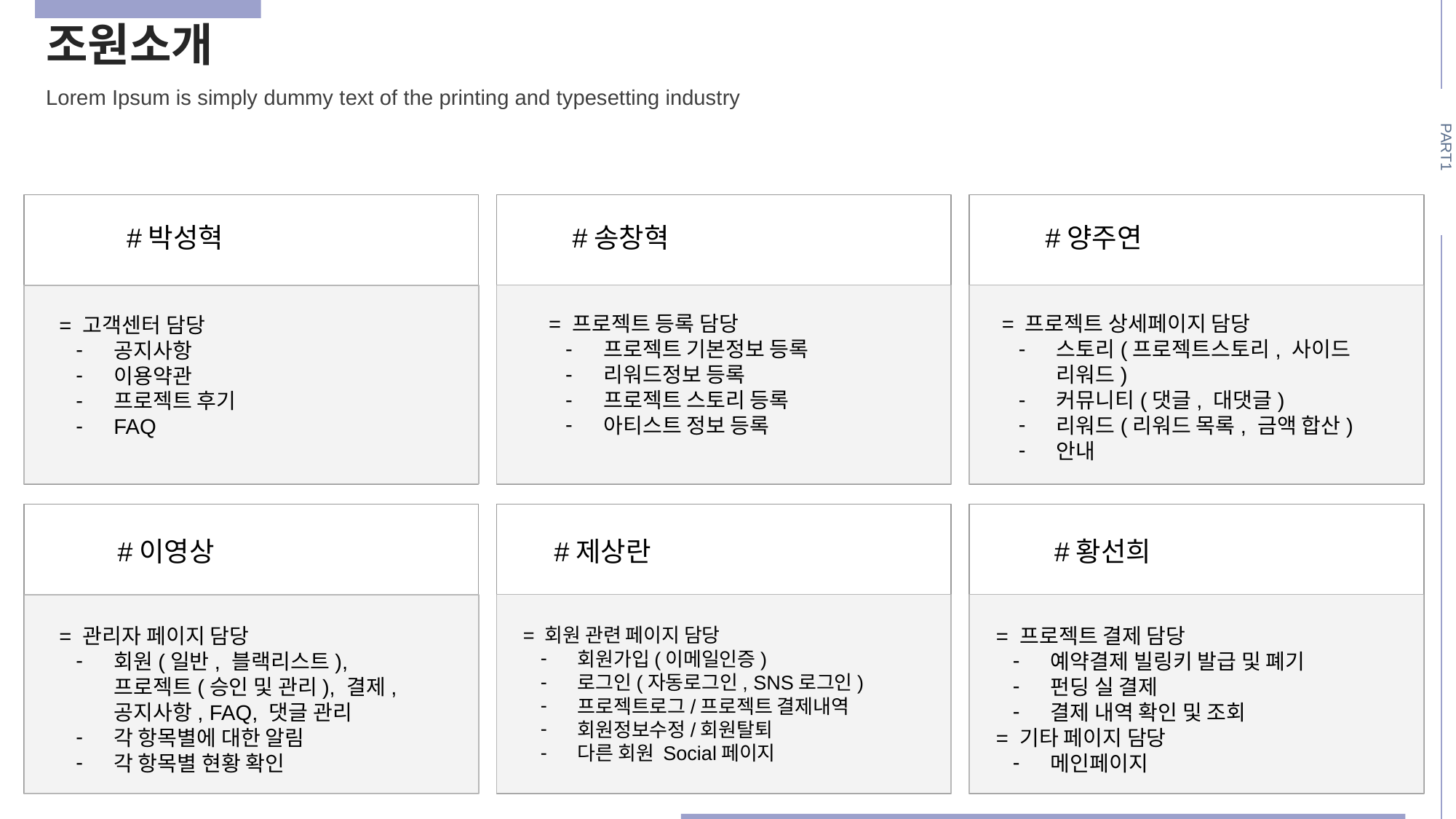

조원소개
Lorem Ipsum is simply dummy text of the printing and typesetting industry
PART1

#박성혁
#송창혁
#양주연

= 프로젝트 등록 담당
프로젝트 기본정보 등록
리워드정보 등록
프로젝트 스토리 등록
아티스트 정보 등록
= 프로젝트 상세페이지 담당
스토리(프로젝트스토리, 사이드 리워드)
커뮤니티(댓글, 대댓글)
리워드(리워드 목록, 금액 합산)
안내

= 고객센터 담당
공지사항
이용약관
프로젝트 후기
FAQ

#이영상
#제상란
#황선희

= 관리자 페이지 담당
회원(일반, 블랙리스트), 프로젝트(승인 및 관리), 결제, 공지사항, FAQ, 댓글 관리
각 항목별에 대한 알림
각 항목별 현황 확인
= 회원 관련 페이지 담당
회원가입(이메일인증)
로그인(자동로그인, SNS로그인)
프로젝트로그/프로젝트 결제내역
회원정보수정/회원탈퇴
다른 회원 Social페이지
= 프로젝트 결제 담당
예약결제 빌링키 발급 및 폐기
펀딩 실 결제
결제 내역 확인 및 조회
= 기타 페이지 담당
메인페이지